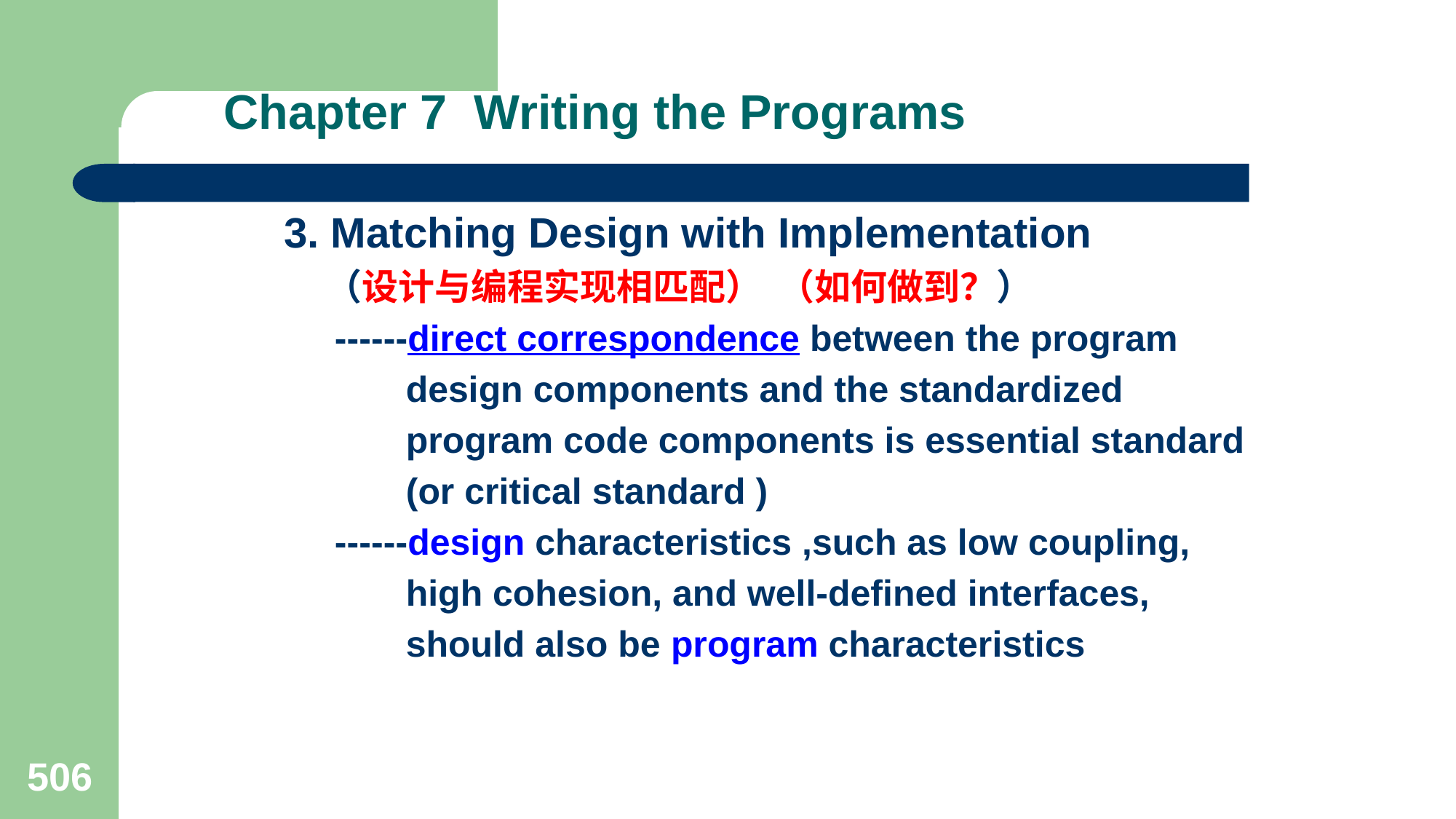

# Chapter 7  Writing the Programs
3. Matching Design with Implementation
    （设计与编程实现相匹配）  （如何做到？）
     ------direct correspondence between the program
            design components and the standardized
            program code components is essential standard
            (or critical standard )
     ------design characteristics ,such as low coupling,
            high cohesion, and well-defined interfaces,
            should also be program characteristics
506